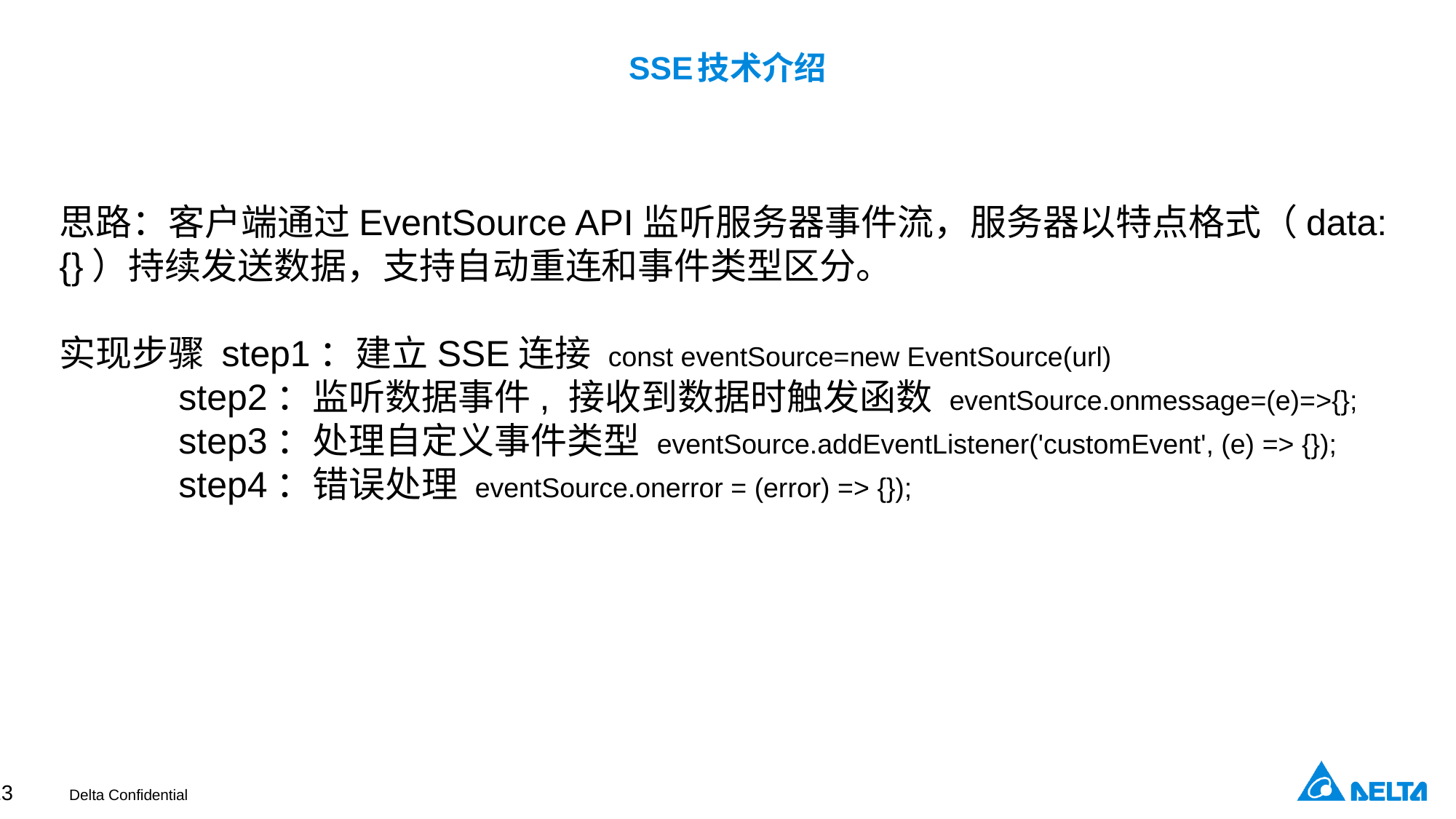

# SSE技术介绍
思路：客户端通过EventSource API监听服务器事件流，服务器以特点格式（data:{}）持续发送数据，支持自动重连和事件类型区分。

实现步骤 step1：建立SSE连接 const eventSource=new EventSource(url)
	 step2：监听数据事件, 接收到数据时触发函数 eventSource.onmessage=(e)=>{};
	 step3：处理自定义事件类型 eventSource.addEventListener('customEvent', (e) => {});
	 step4：错误处理 eventSource.onerror = (error) => {});